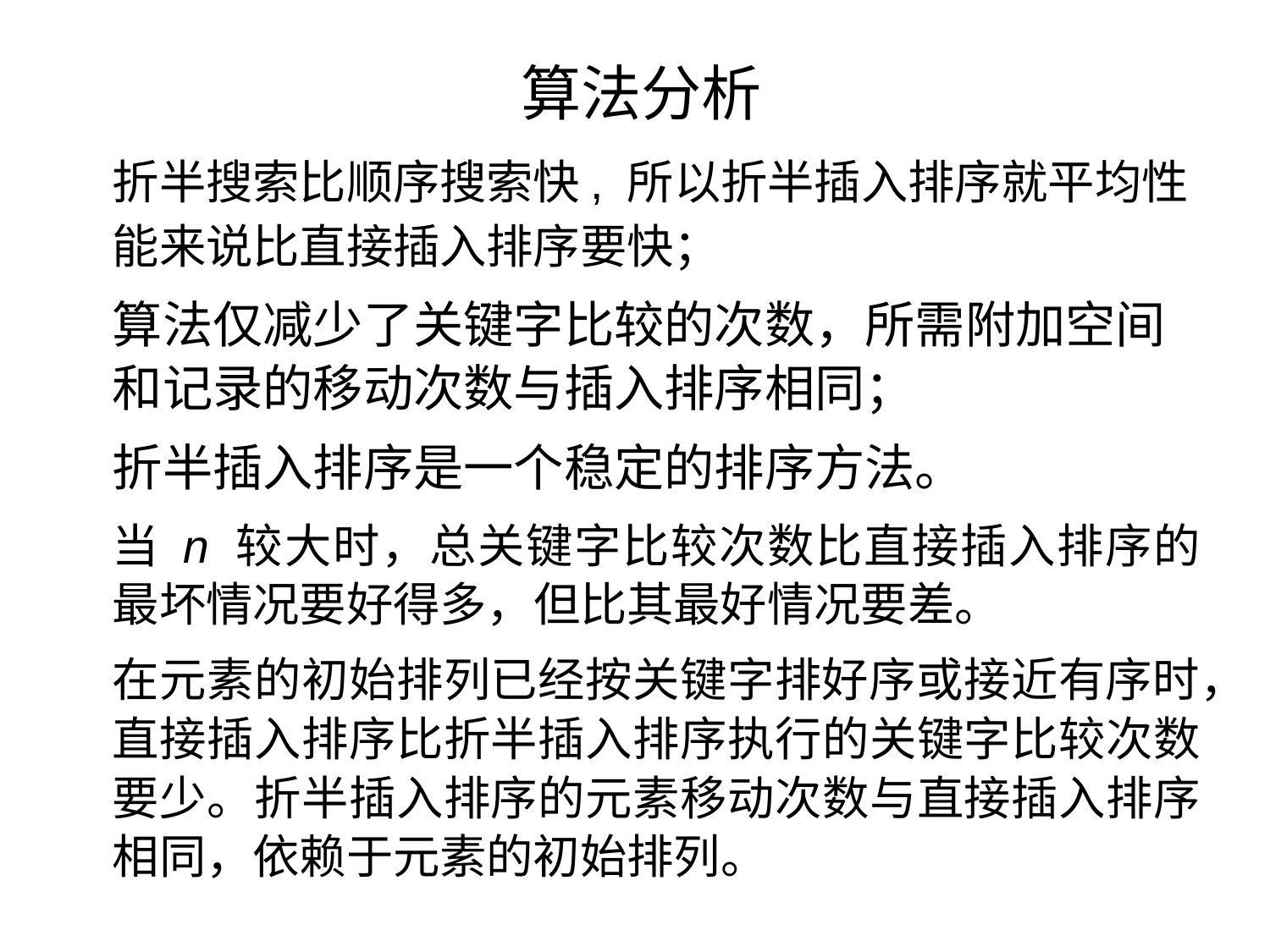

算法分析
折半搜索比顺序搜索快, 所以折半插入排序就平均性能来说比直接插入排序要快；
算法仅减少了关键字比较的次数，所需附加空间和记录的移动次数与插入排序相同；
折半插入排序是一个稳定的排序方法。
当 n 较大时，总关键字比较次数比直接插入排序的最坏情况要好得多，但比其最好情况要差。
在元素的初始排列已经按关键字排好序或接近有序时，直接插入排序比折半插入排序执行的关键字比较次数要少。折半插入排序的元素移动次数与直接插入排序相同，依赖于元素的初始排列。